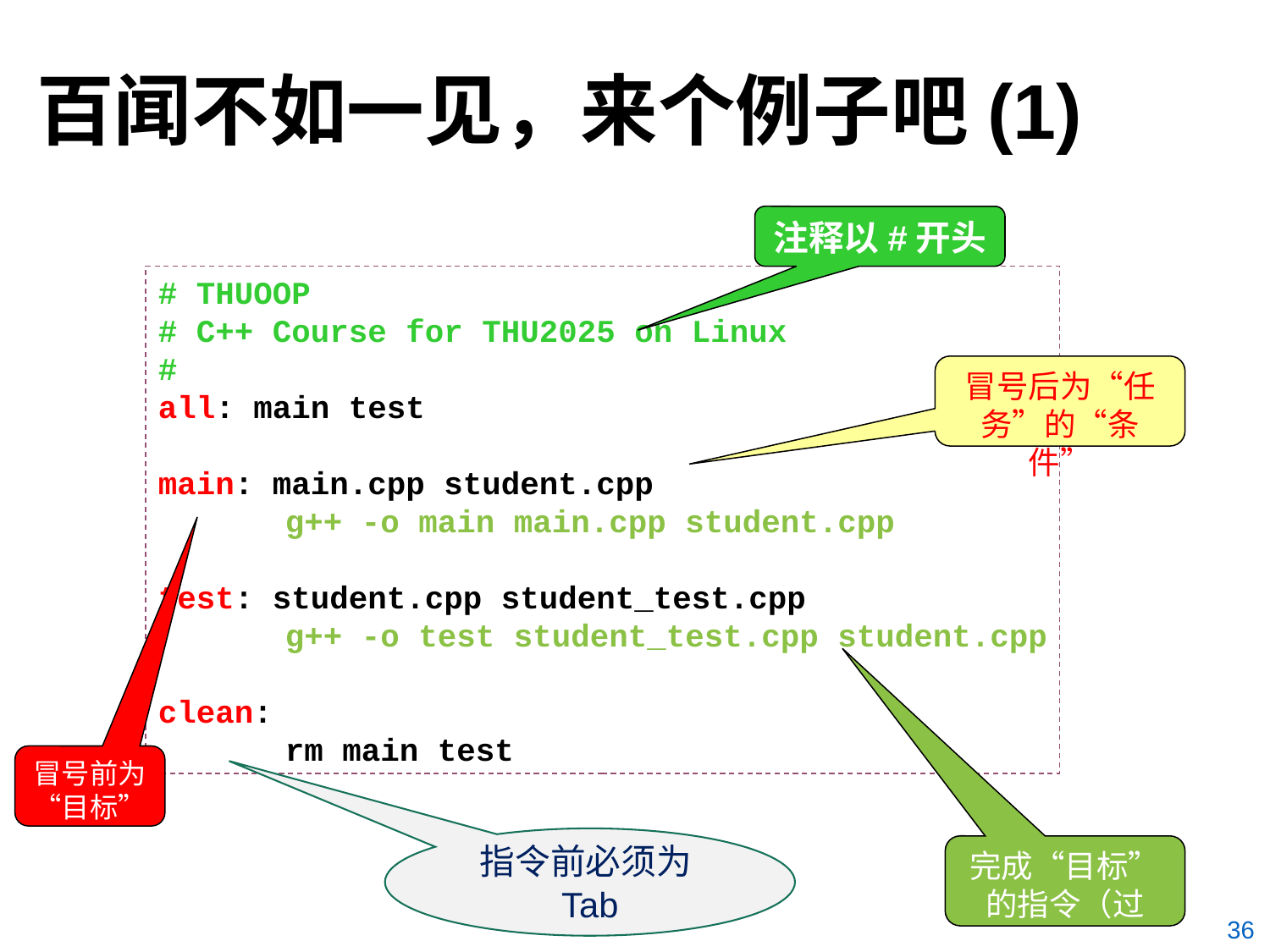

# 百闻不如一见，来个例子吧(1)
注释以#开头
# THUOOP
# C++ Course for THU2025 on Linux
#
all: main test

main: main.cpp student.cpp
	g++ -o main main.cpp student.cpp

test: student.cpp student_test.cpp
	g++ -o test student_test.cpp student.cpp

clean:
	rm main test
冒号后为“任务”的“条件”
冒号前为“目标”名
指令前必须为Tab
完成“目标”的指令（过程）
36